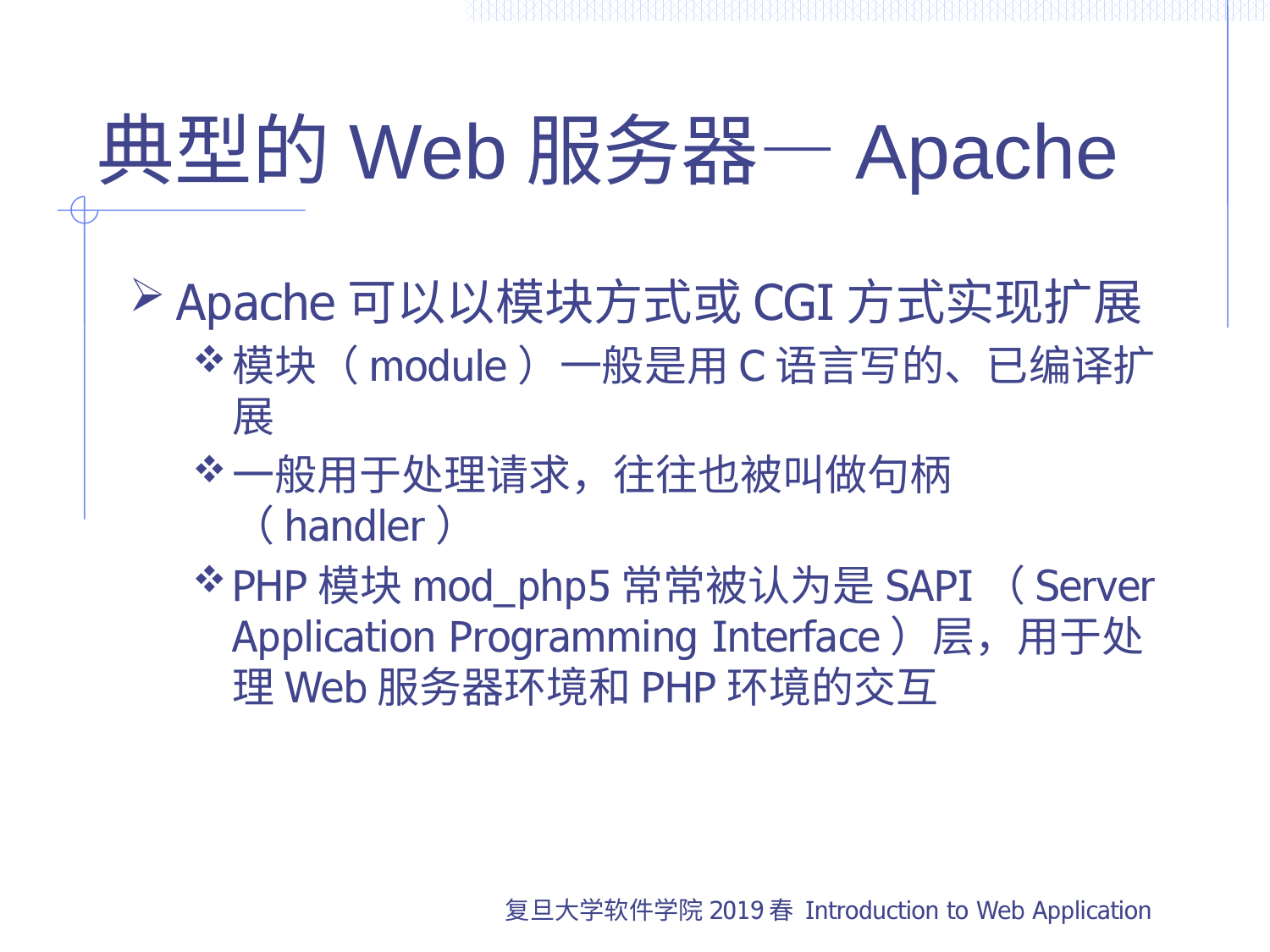

# 典型的Web服务器—Apache
Apache可以以模块方式或CGI方式实现扩展
模块（module）一般是用C语言写的、已编译扩展
一般用于处理请求，往往也被叫做句柄（handler）
PHP模块mod_php5常常被认为是SAPI（Server Application Programming Interface）层，用于处理Web服务器环境和PHP环境的交互